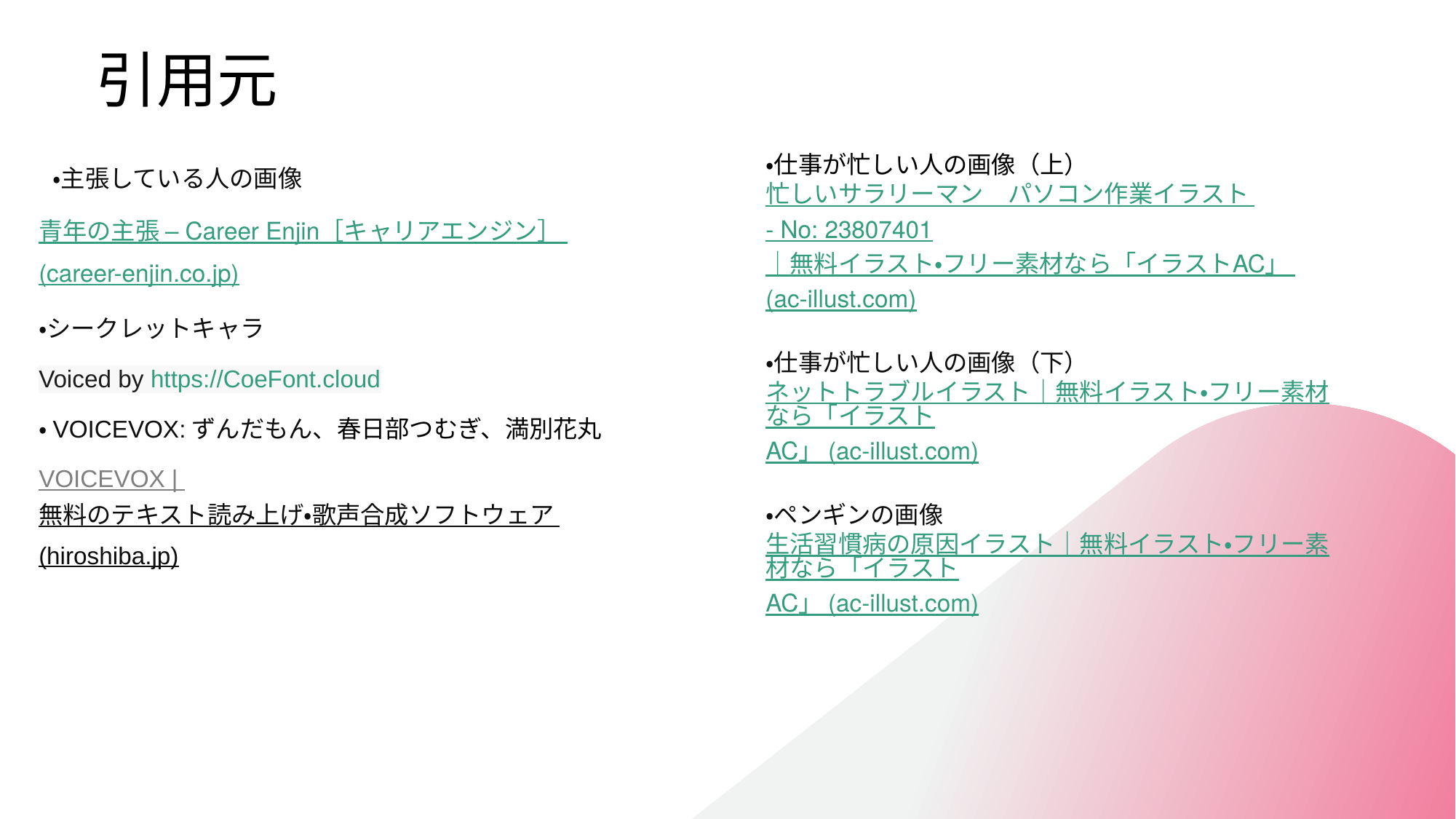

引用元
 ・主張している人の画像
青年の主張 – Career Enjin［キャリアエンジン］ (career-enjin.co.jp)
・シークレットキャラ
Voiced by https://CoeFont.cloud
・VOICEVOX:ずんだもん、春日部つむぎ、満別花丸
VOICEVOX | 無料のテキスト読み上げ・歌声合成ソフトウェア (hiroshiba.jp)
・仕事が忙しい人の画像（上）
忙しいサラリーマン　パソコン作業イラスト - No: 23807401｜無料イラスト・フリー素材なら「イラストAC」 (ac-illust.com)

・仕事が忙しい人の画像（下）
ネットトラブルイラスト｜無料イラスト・フリー素材なら「イラストAC」 (ac-illust.com)

・ペンギンの画像
生活習慣病の原因イラスト｜無料イラスト・フリー素材なら「イラストAC」 (ac-illust.com)